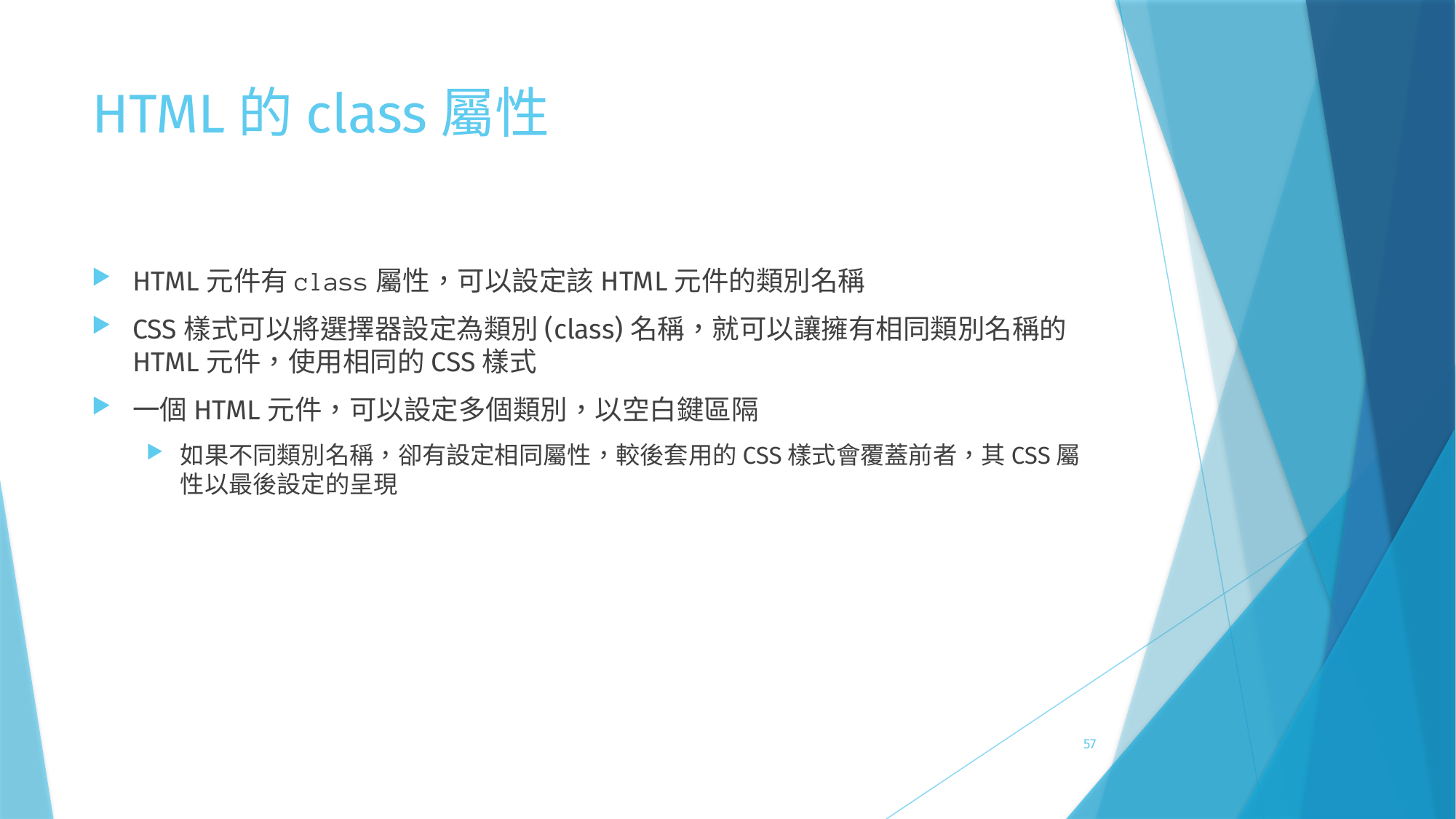

# HTML的class屬性
HTML元件有class屬性，可以設定該HTML元件的類別名稱
CSS樣式可以將選擇器設定為類別(class)名稱，就可以讓擁有相同類別名稱的HTML元件，使用相同的CSS樣式
一個HTML元件，可以設定多個類別，以空白鍵區隔
如果不同類別名稱，卻有設定相同屬性，較後套用的CSS樣式會覆蓋前者，其CSS屬性以最後設定的呈現
57